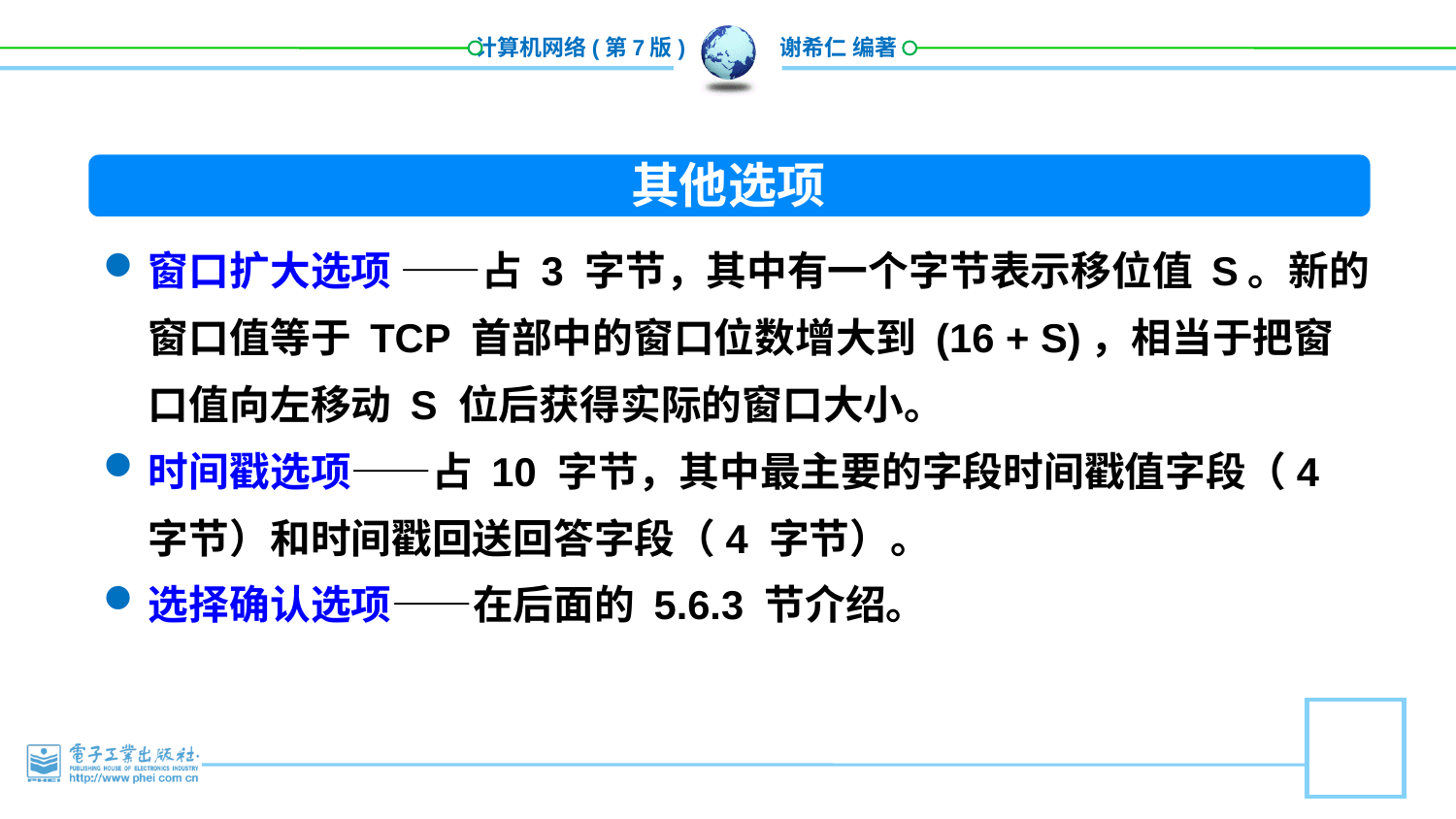

其他选项

窗口扩大选项 ——占 3 字节，其中有一个字节表示移位值 S。新的窗口值等于 TCP 首部中的窗口位数增大到 (16 + S)，相当于把窗口值向左移动 S 位后获得实际的窗口大小。
时间戳选项——占 10 字节，其中最主要的字段时间戳值字段（4 字节）和时间戳回送回答字段（4 字节）。
选择确认选项——在后面的 5.6.3 节介绍。